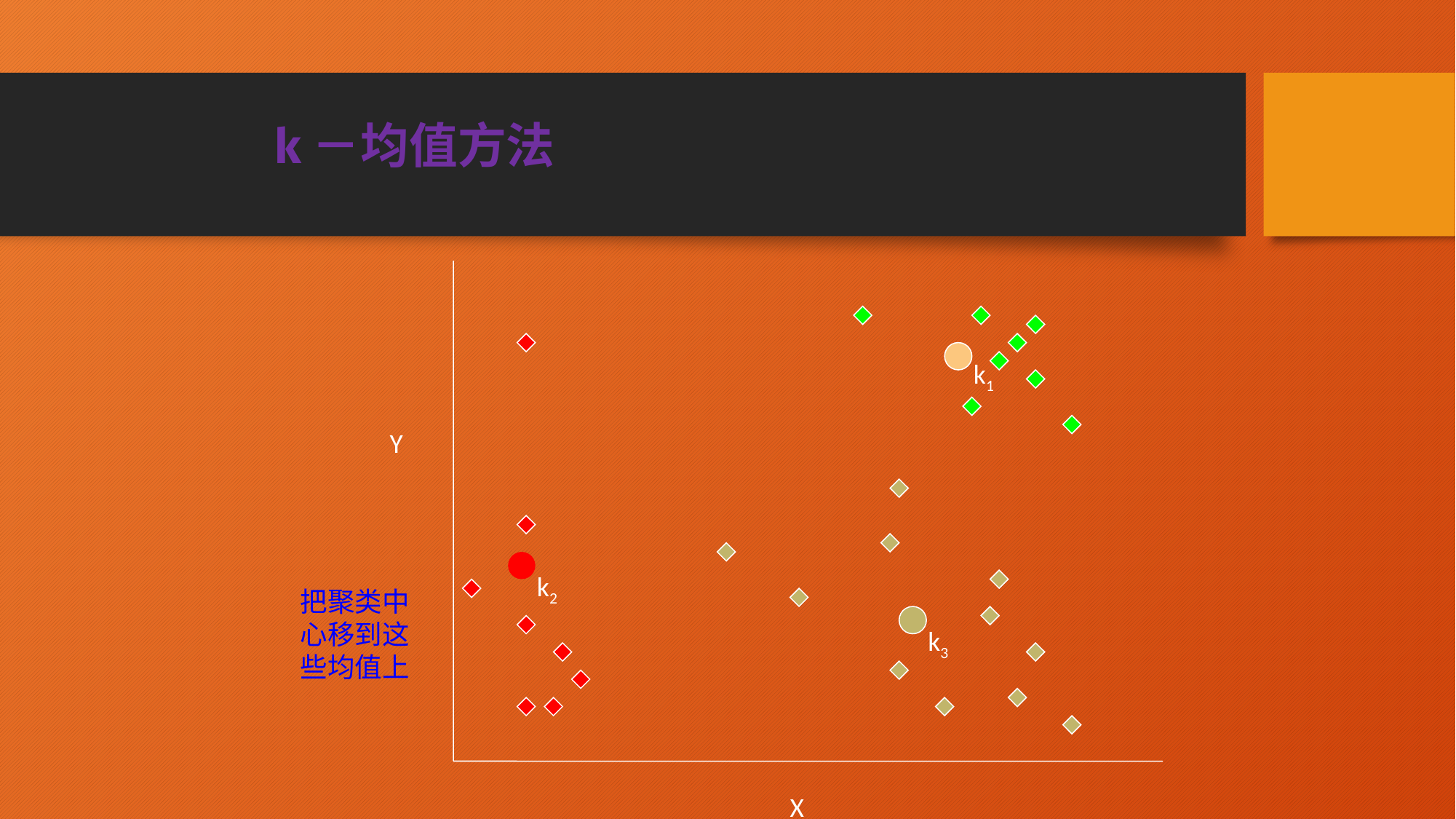

# k－均值方法

Y
X

k1

k2

把聚类中心移到这些均值上

k3